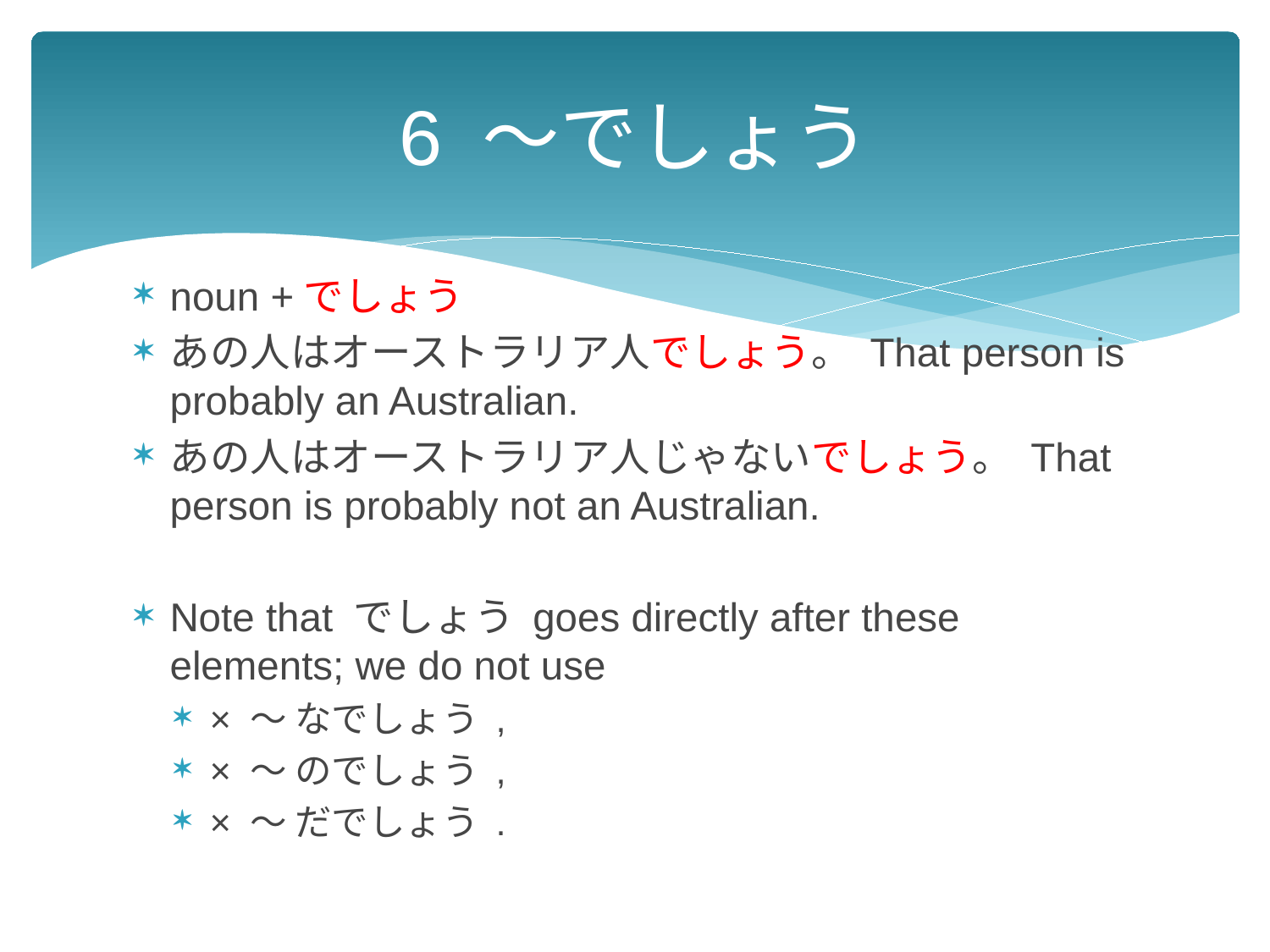

# 6 ～でしょう
noun +でしょう
あの人はオーストラリア人でしょう。 That person is probably an Australian.
あの人はオーストラリア人じゃないでしょう。 That person is probably not an Australian.

Note that でしょう goes directly after these elements; we do not use
× 〜 なでしょう ,
× 〜 のでしょう ,
× 〜 だでしょう .